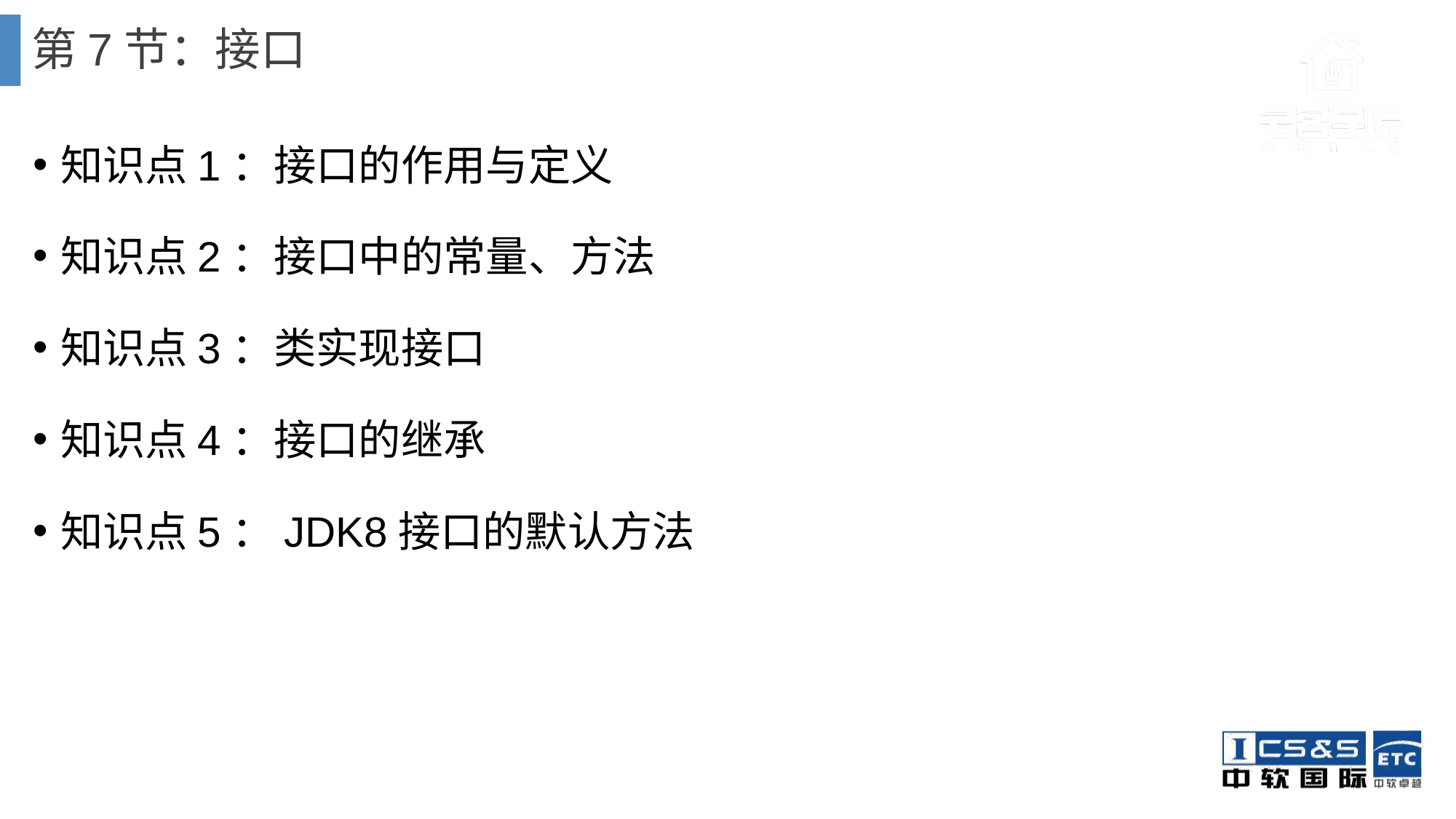

# 第7节：接口
知识点1：接口的作用与定义
知识点2：接口中的常量、方法
知识点3：类实现接口
知识点4：接口的继承
知识点5：JDK8接口的默认方法